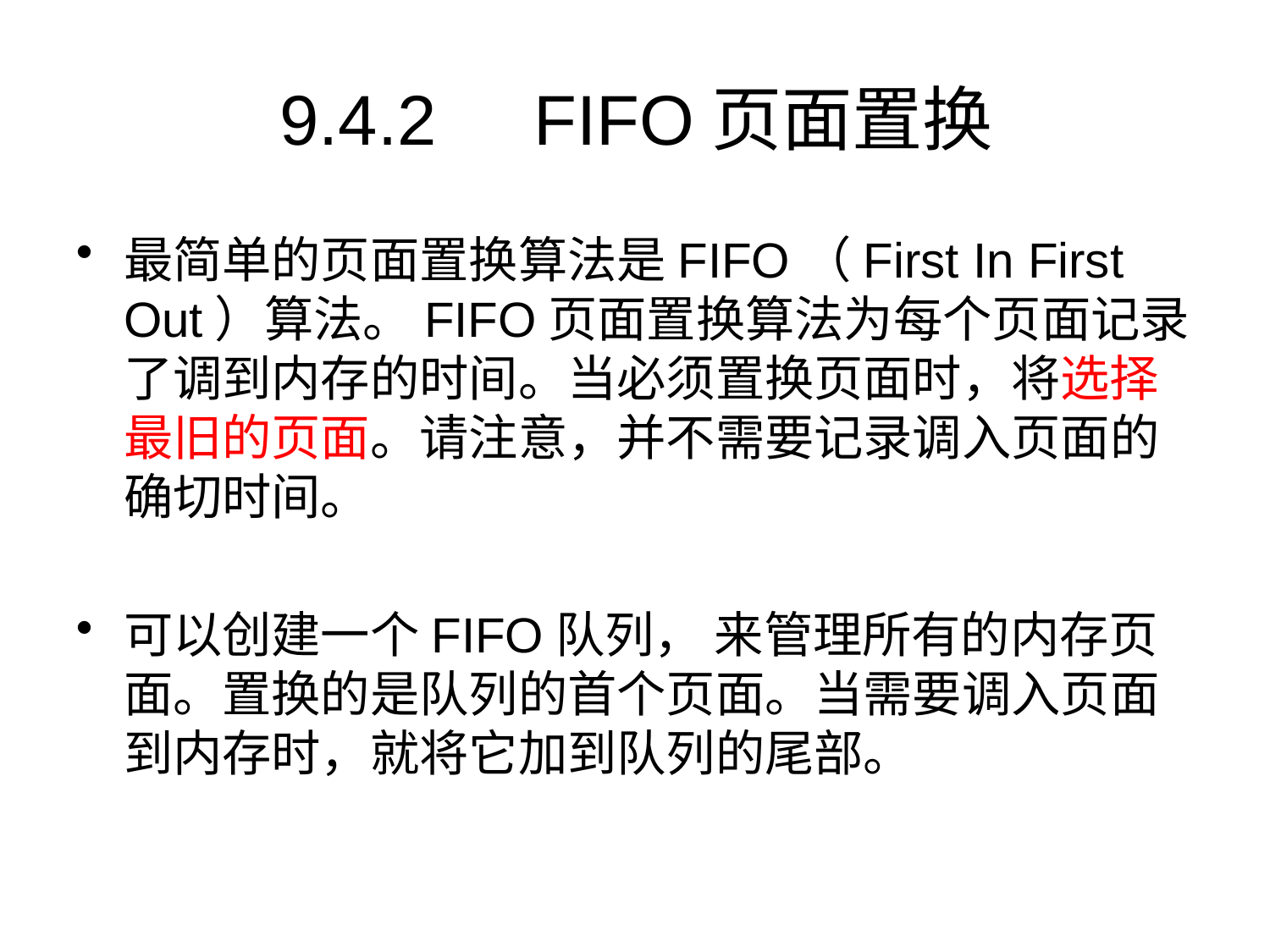

# 9.4.2	FIFO页面置换
最简单的页面置换算法是FIFO（First In First Out）算法。FIFO页面置换算法为每个页面记录了调到内存的时间。当必须置换页面时，将选择最旧的页面。请注意，并不需要记录调入页面的确切时间。

可以创建一个FIFO队列， 来管理所有的内存页面。置换的是队列的首个页面。当需要调入页面到内存时，就将它加到队列的尾部。